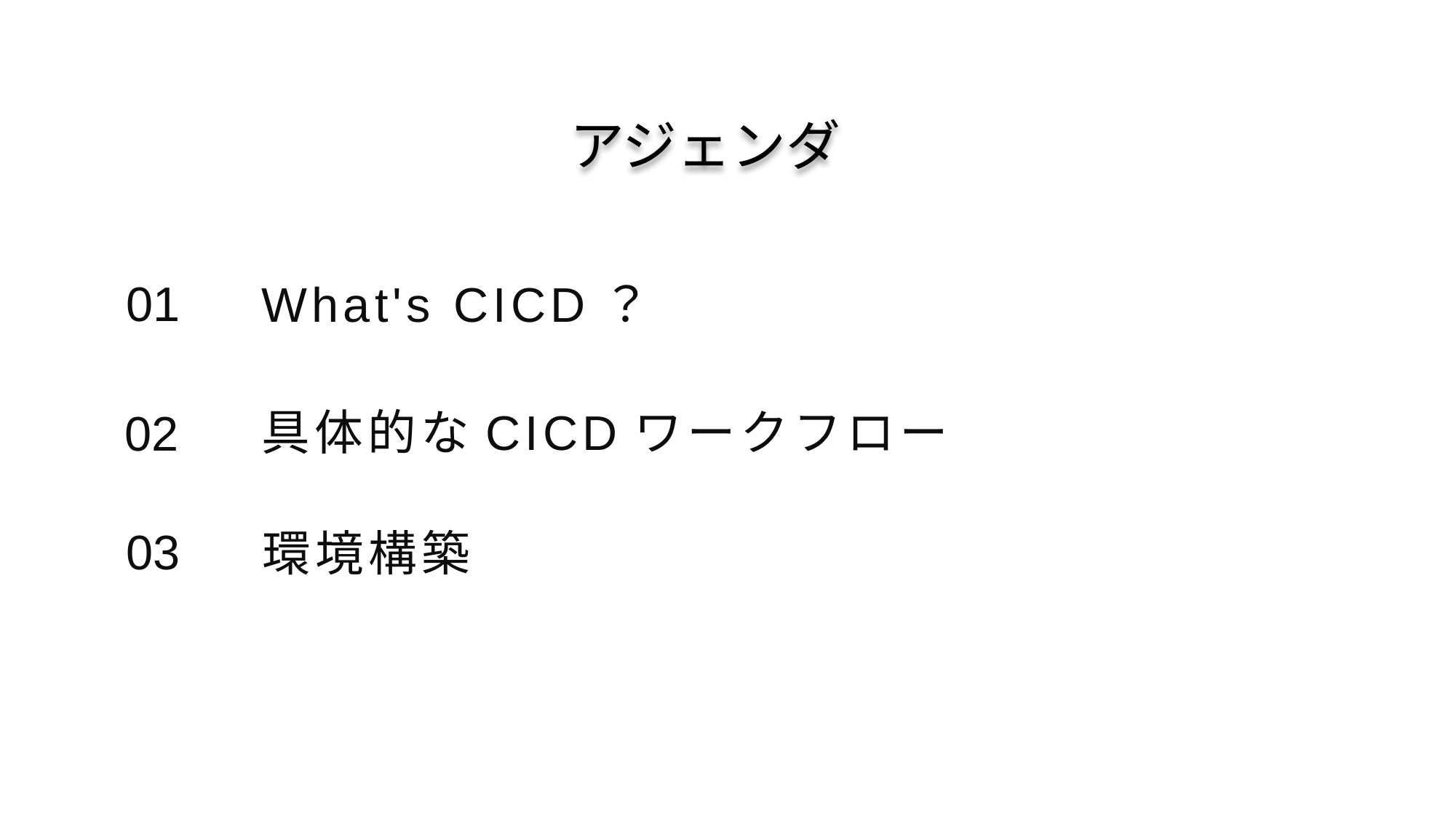

アジェンダ
CONTENT
What's CICD？
01
Click here to add content of the text.
02
01
Team Introduction
Project Introduction
具体的なCICDワークフロー
02
Enter your text here
Enter your text here
04
Risk Management
03
環境構築
Enter your text here
Enter your text here